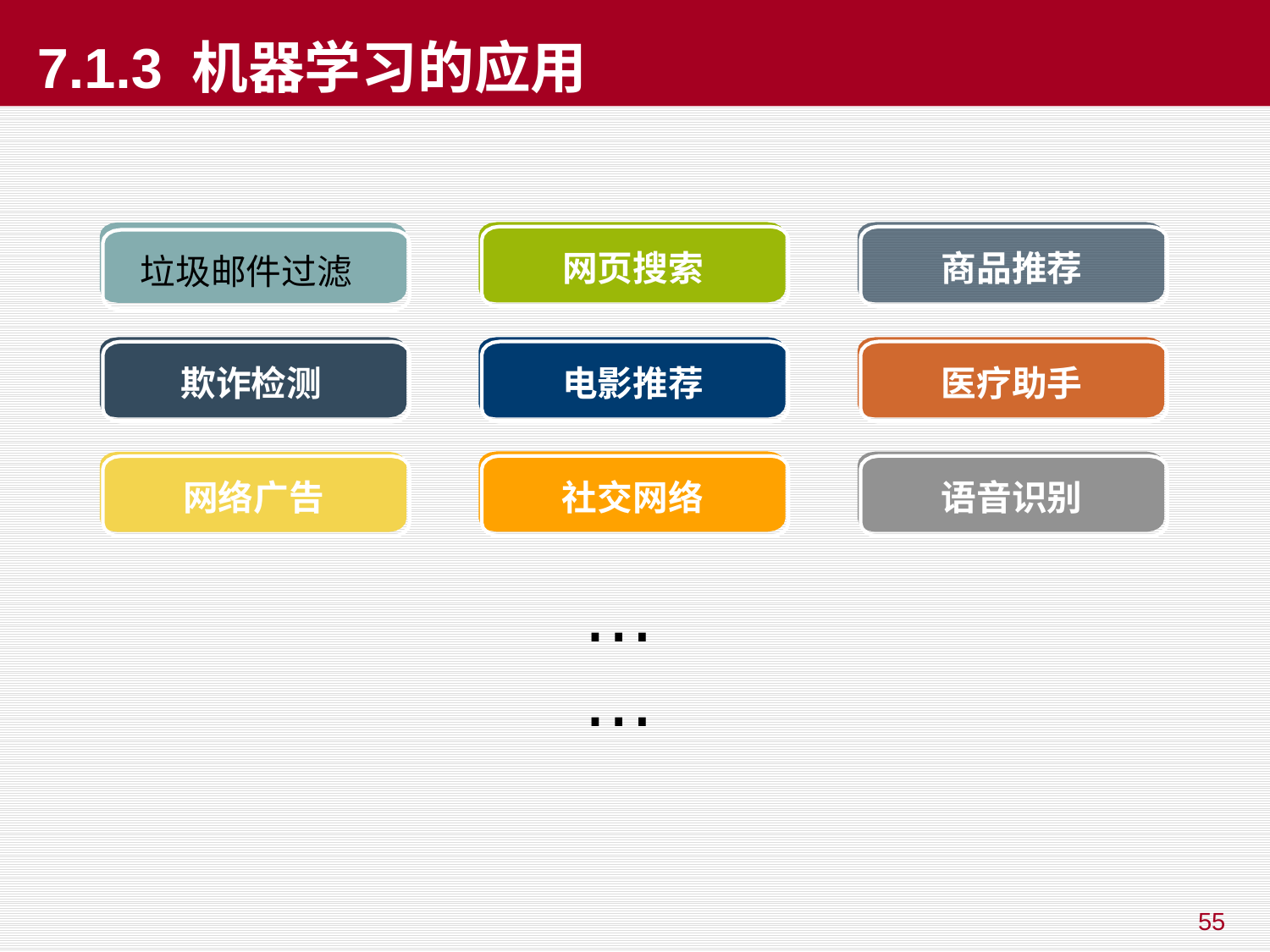

# 7.1.3 机器学习的应用

网页搜索
商品推荐
垃圾邮件过滤

欺诈检测
电影推荐
医疗助手

社交网络
语音识别
网络广告
……
55